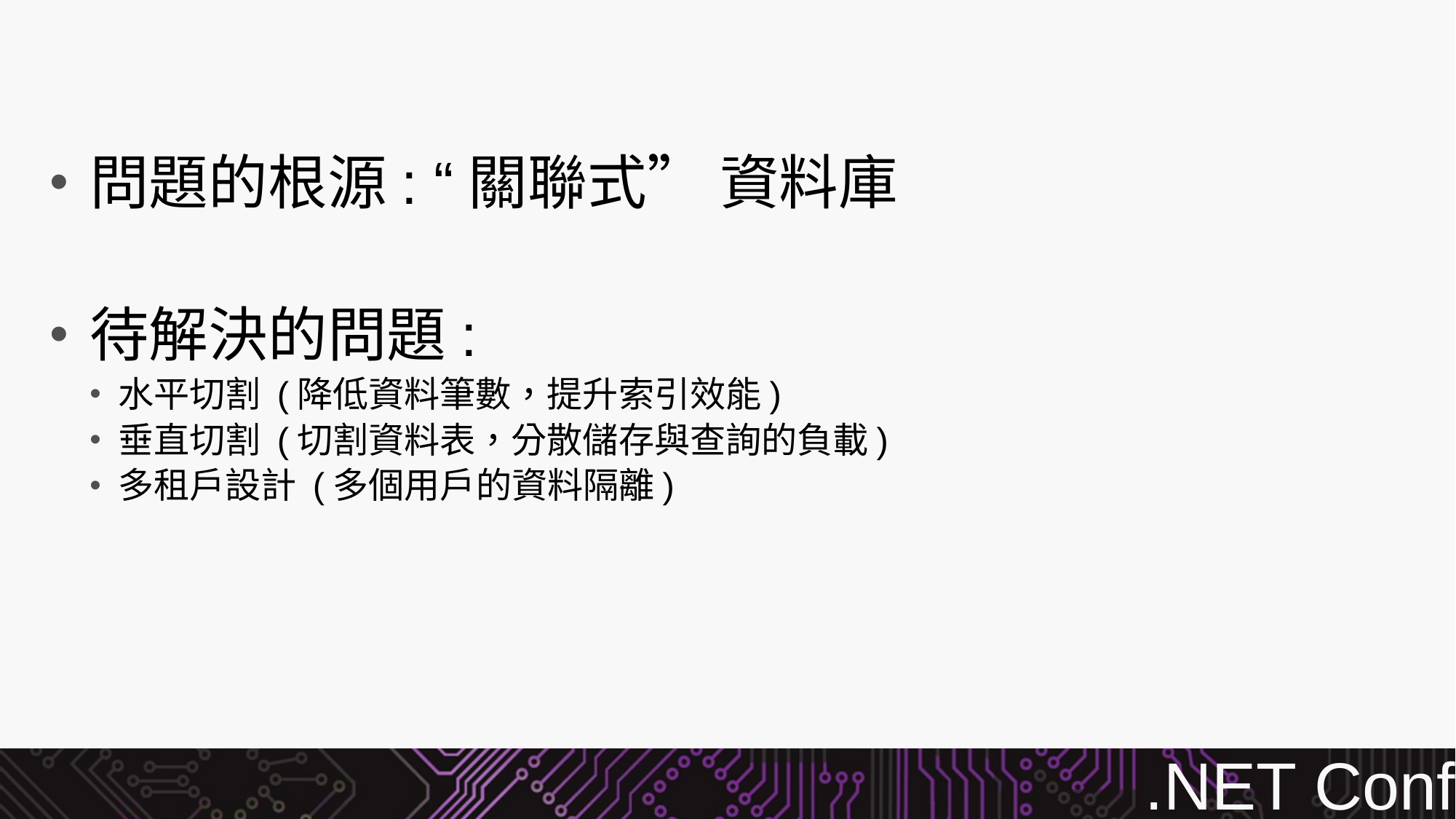

#
問題的根源: “關聯式” 資料庫

待解決的問題:
水平切割 (降低資料筆數，提升索引效能)
垂直切割 (切割資料表，分散儲存與查詢的負載)
多租戶設計 (多個用戶的資料隔離)